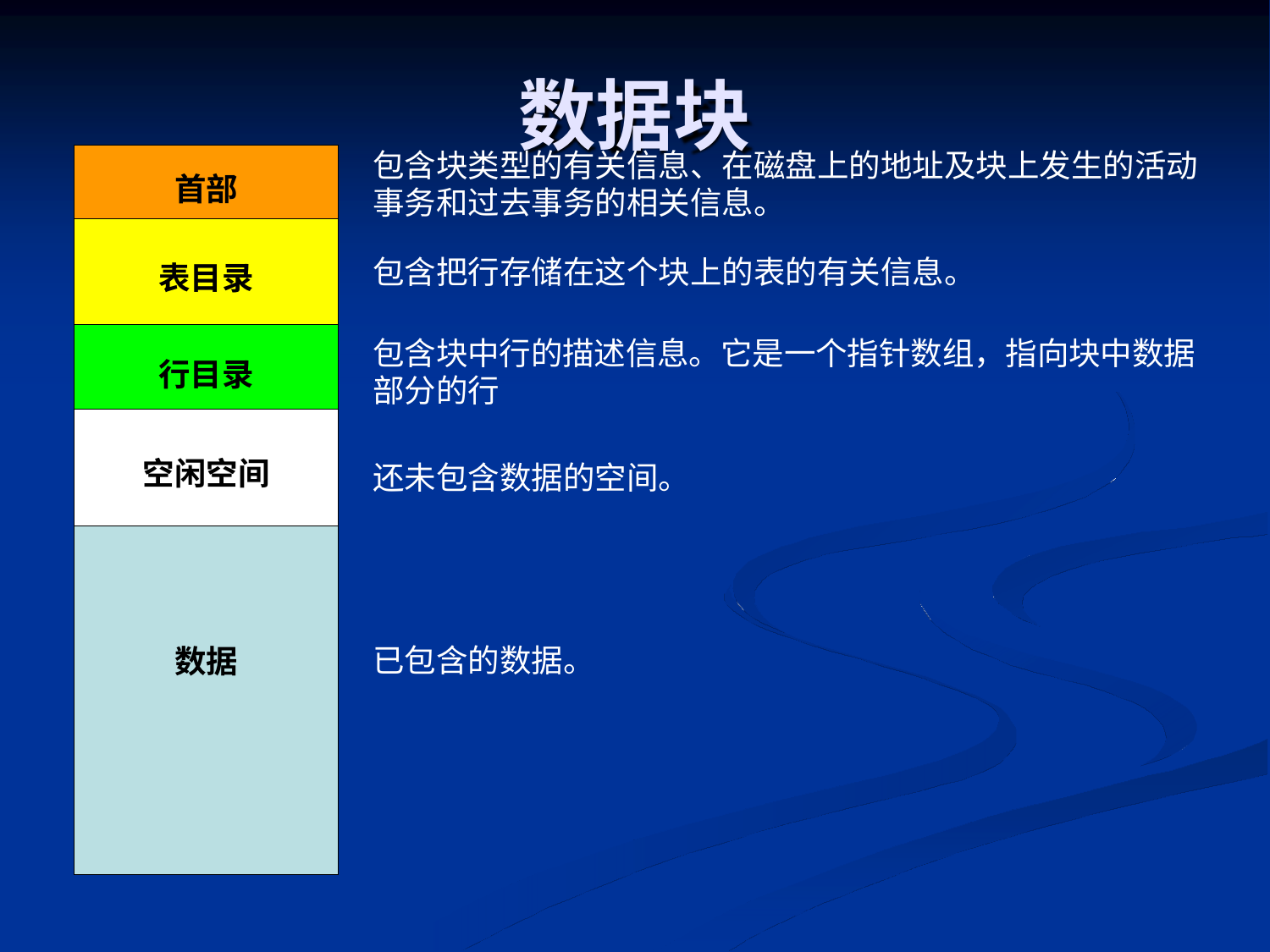

# 数据块
包含块类型的有关信息、在磁盘上的地址及块上发生的活动 事务和过去事务的相关信息。

包含把行存储在这个块上的表的有关信息。

包含块中行的描述信息。它是一个指针数组，指向块中数据
部分的行

还未包含数据的空间。
| 首部 |
| --- |
| 表目录 |
| 行目录 |
| 空闲空间 |
| 数据 |
已包含的数据。